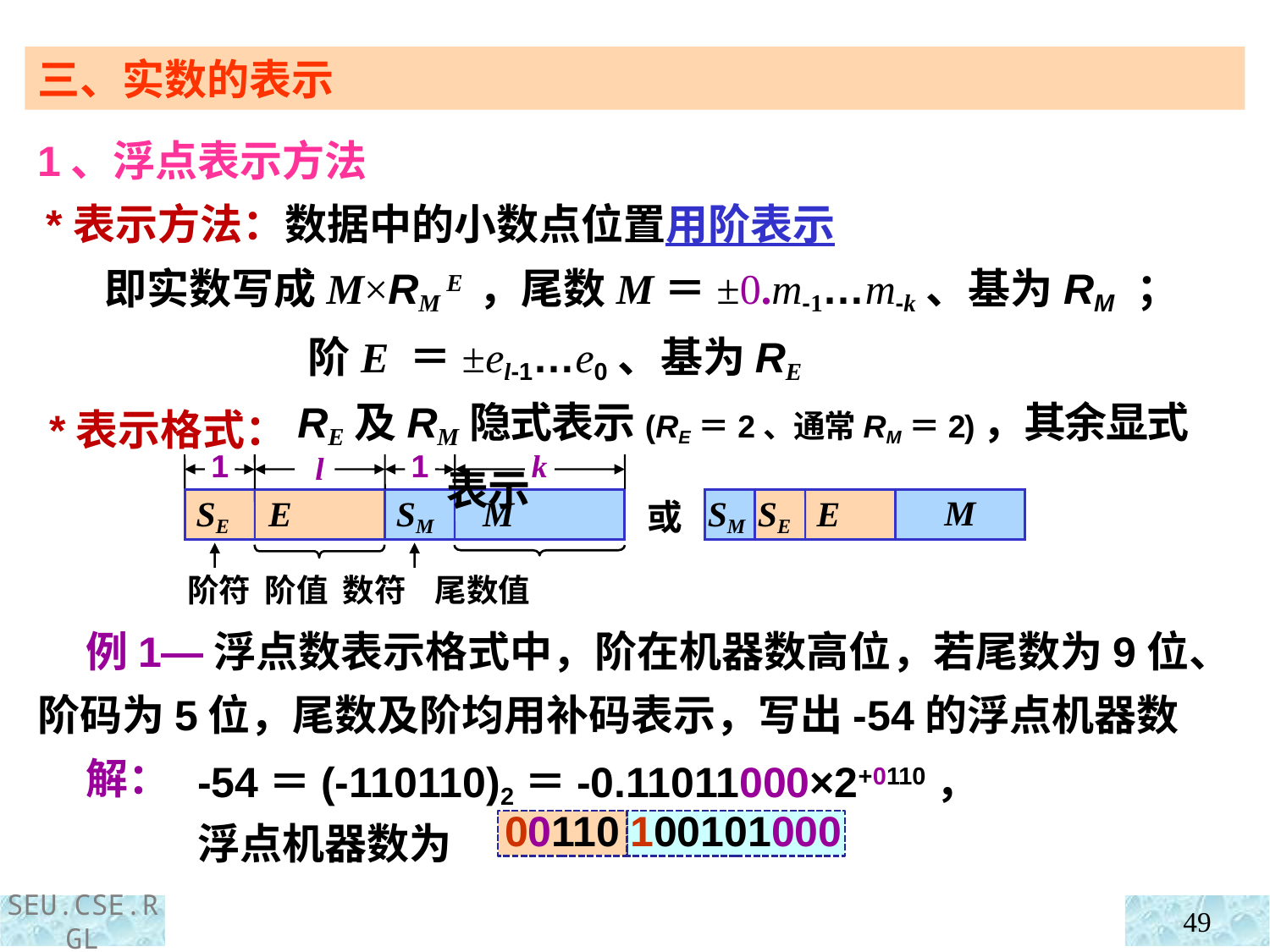

三、实数的表示
1、浮点表示方法
 *表示方法：数据中的小数点位置用阶表示
      即实数写成M×RM E ，尾数M＝±0.m-1…m-k、基为RM ；
                            阶E ＝±el-1…e0、基为RE
 *表示格式：
RE及RM隐式表示(RE＝2、通常RM＝2)，其余显式表示
1
1
k

l

 SE    E
 SM     M

SM
SE   E
M
或

阶符  阶值  数符    尾数值
    例1—浮点数表示格式中，阶在机器数高位，若尾数为9位、阶码为5位，尾数及阶均用补码表示，写出-54的浮点机器数
    解：
-54＝(-110110)2＝-0.11011000×2+0110，
浮点机器数为
00110
100101000
49